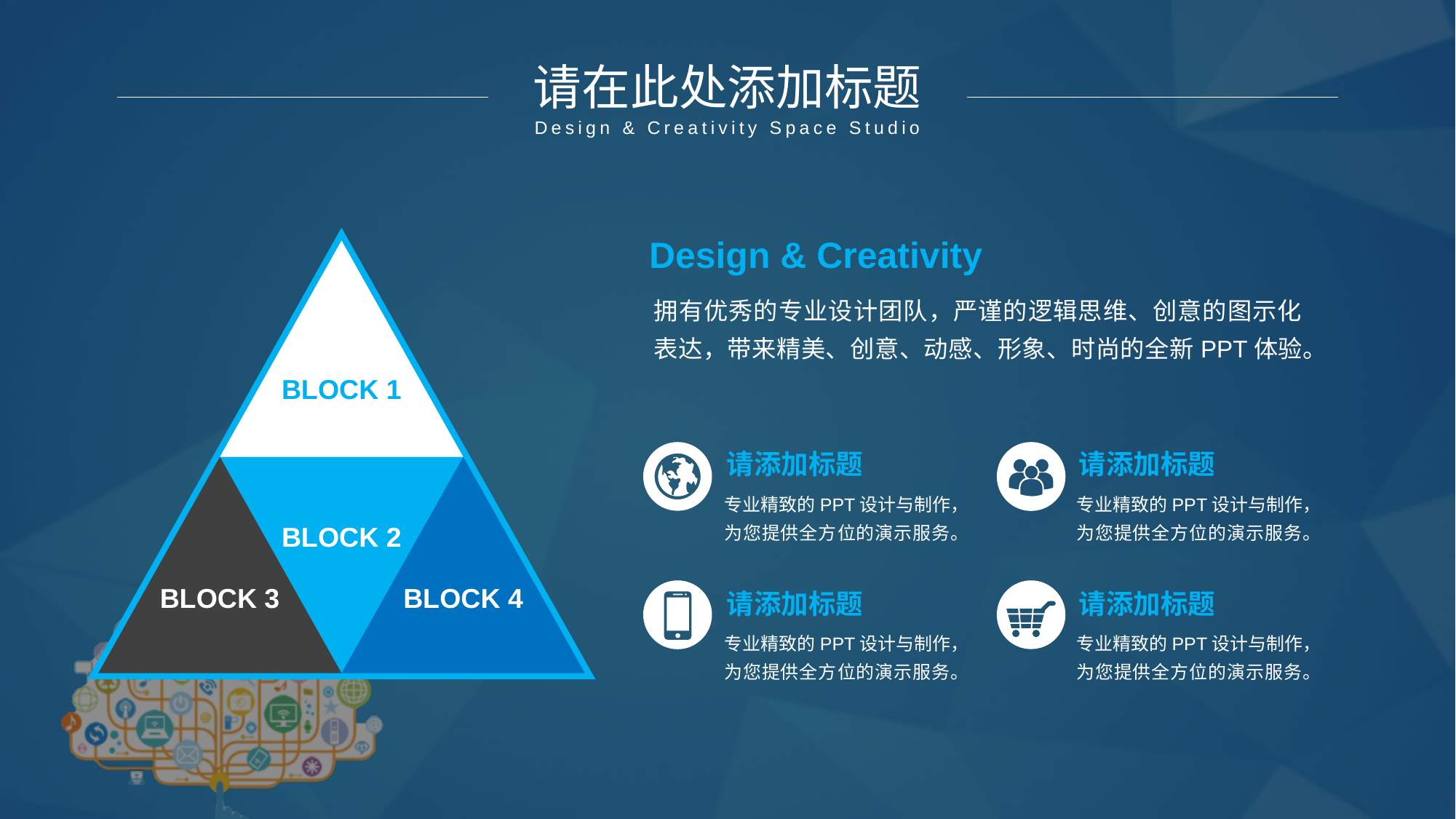

请在此处添加标题
Design & Creativity Space Studio
Design & Creativity

拥有优秀的专业设计团队，严谨的逻辑思维、创意的图示化表达，带来精美、创意、动感、形象、时尚的全新PPT体验。
BLOCK 1
请添加标题
请添加标题

专业精致的PPT设计与制作，为您提供全方位的演示服务。
专业精致的PPT设计与制作，为您提供全方位的演示服务。
BLOCK 2
BLOCK 3
BLOCK 4

请添加标题
请添加标题
专业精致的PPT设计与制作，为您提供全方位的演示服务。
专业精致的PPT设计与制作，为您提供全方位的演示服务。